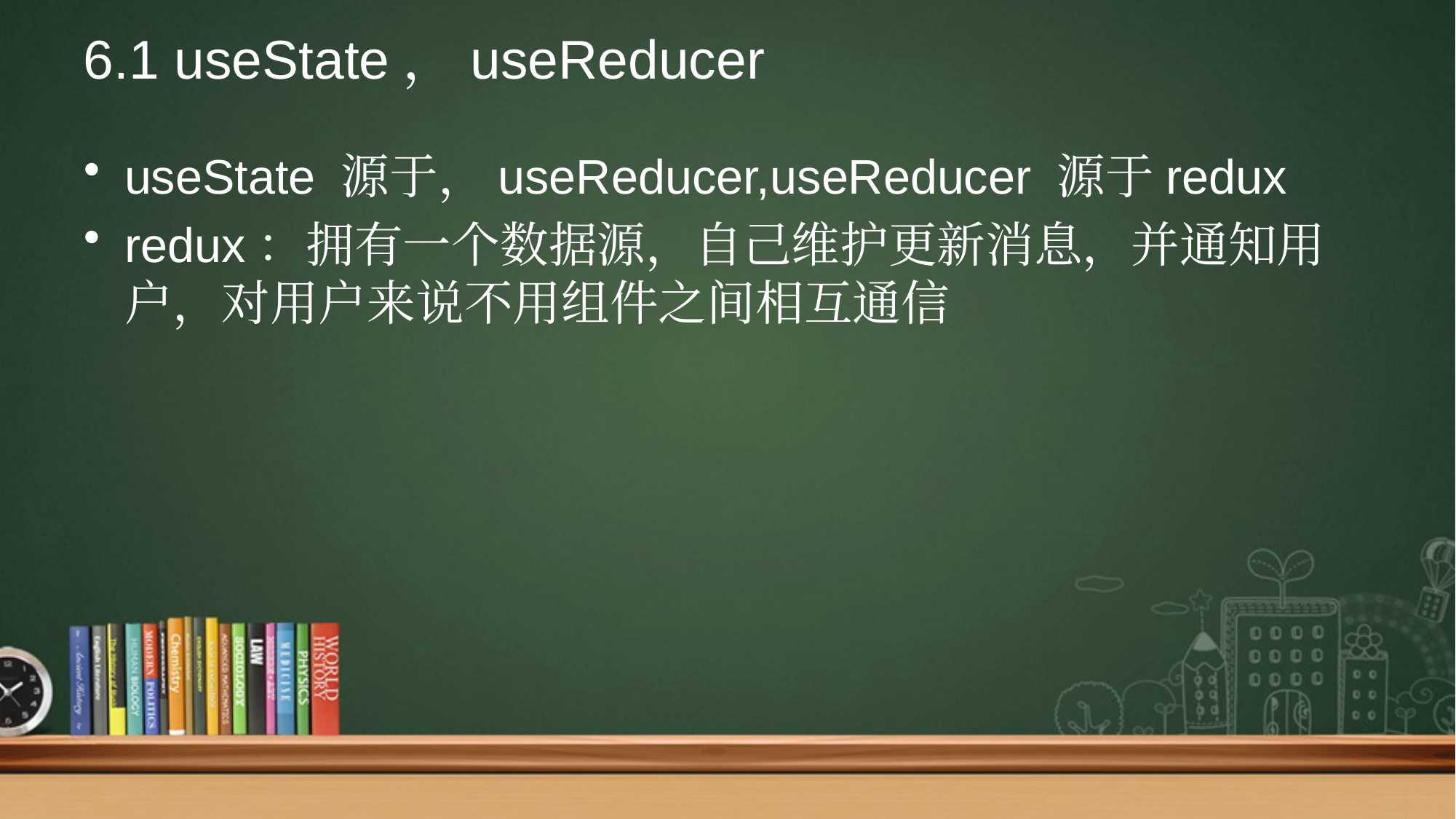

# 6.1 useState，useReducer
useState 源于，useReducer,useReducer 源于redux
redux：拥有一个数据源，自己维护更新消息，并通知用户，对用户来说不用组件之间相互通信